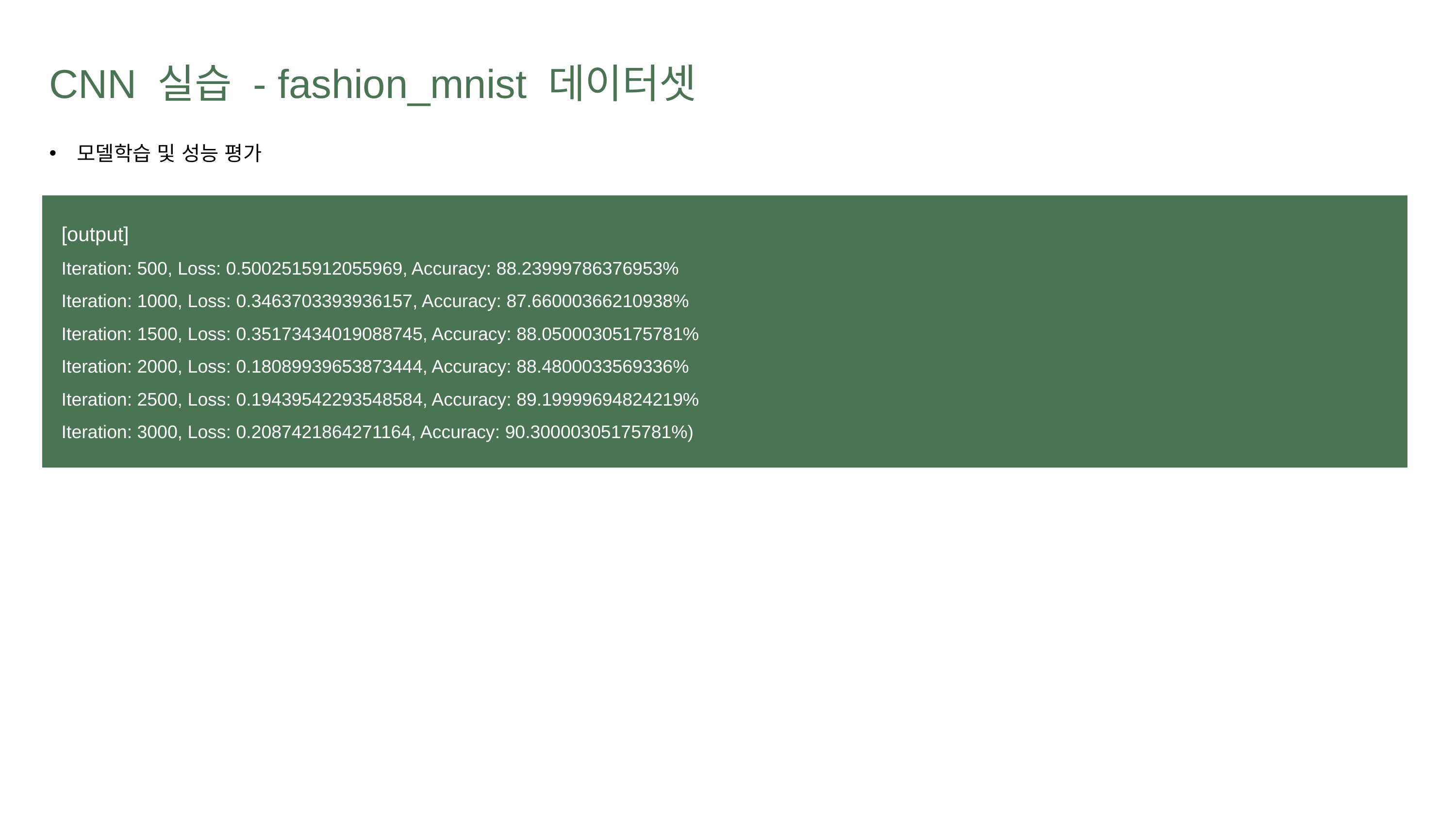

CNN 실습 - fashion_mnist 데이터셋
모델학습 및 성능 평가

[output]
Iteration: 500, Loss: 0.5002515912055969, Accuracy: 88.23999786376953%
Iteration: 1000, Loss: 0.3463703393936157, Accuracy: 87.66000366210938%
Iteration: 1500, Loss: 0.35173434019088745, Accuracy: 88.05000305175781%
Iteration: 2000, Loss: 0.18089939653873444, Accuracy: 88.4800033569336%
Iteration: 2500, Loss: 0.19439542293548584, Accuracy: 89.19999694824219%
Iteration: 3000, Loss: 0.2087421864271164, Accuracy: 90.30000305175781%)